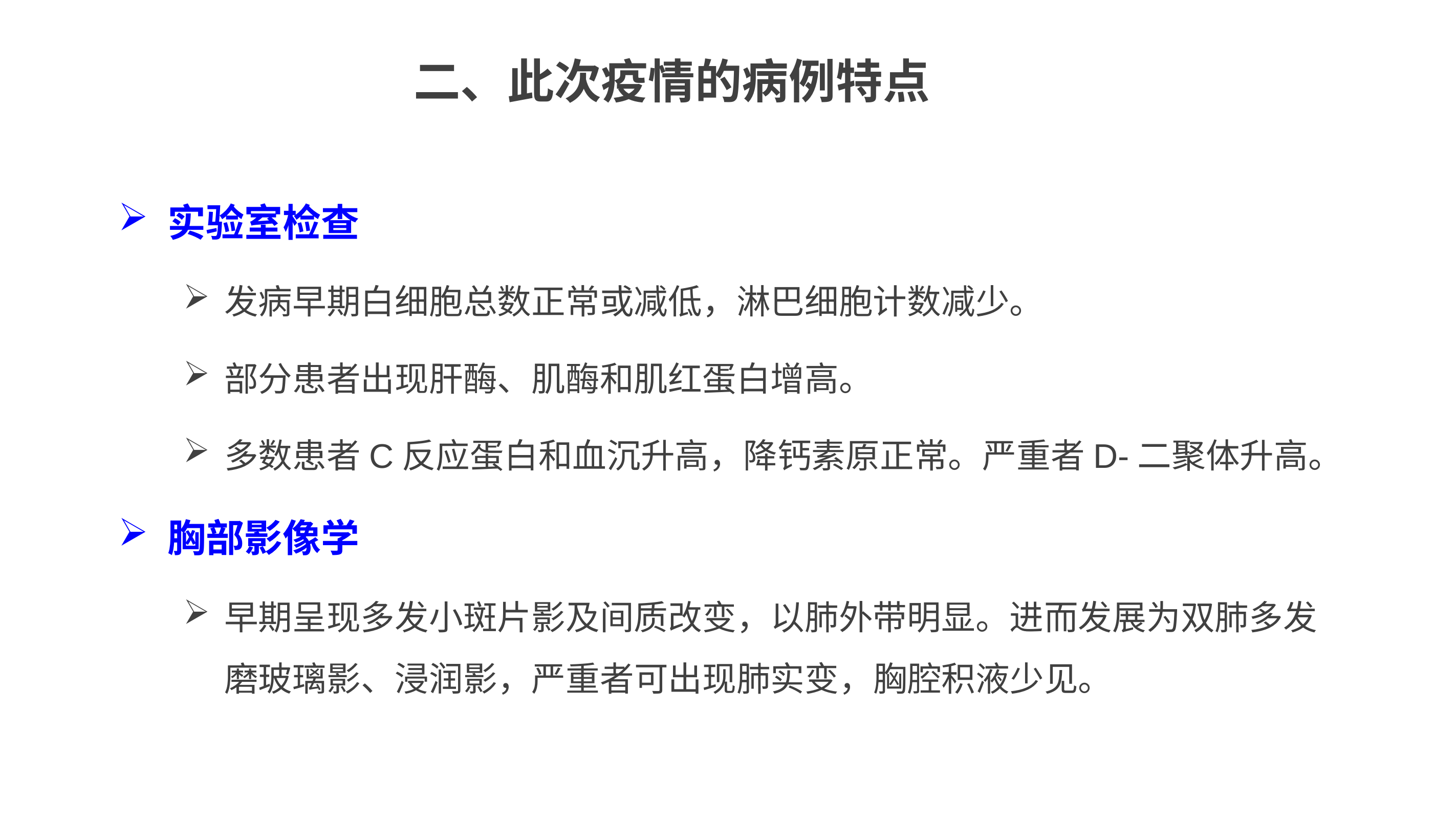

#
二、此次疫情的病例特点
实验室检查
发病早期白细胞总数正常或减低，淋巴细胞计数减少。
部分患者出现肝酶、肌酶和肌红蛋白增高。
多数患者C反应蛋白和血沉升高，降钙素原正常。严重者D-二聚体升高。
胸部影像学
早期呈现多发小斑片影及间质改变，以肺外带明显。进而发展为双肺多发磨玻璃影、浸润影，严重者可出现肺实变，胸腔积液少见。